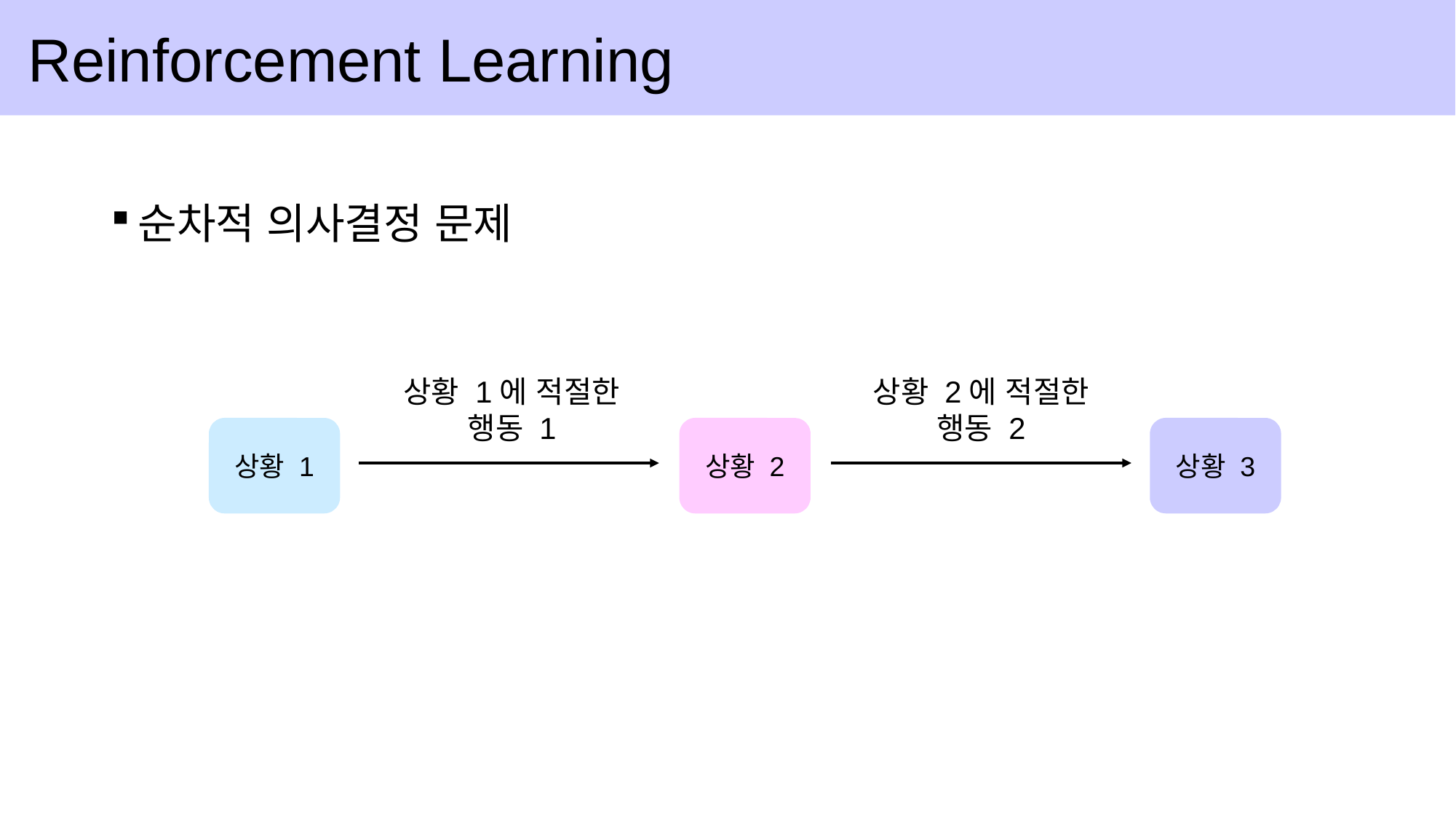

Reinforcement Learning
순차적 의사결정 문제
상황 1에 적절한
행동 1
상황 2에 적절한
행동 2
상황 1
상황 2
상황 3